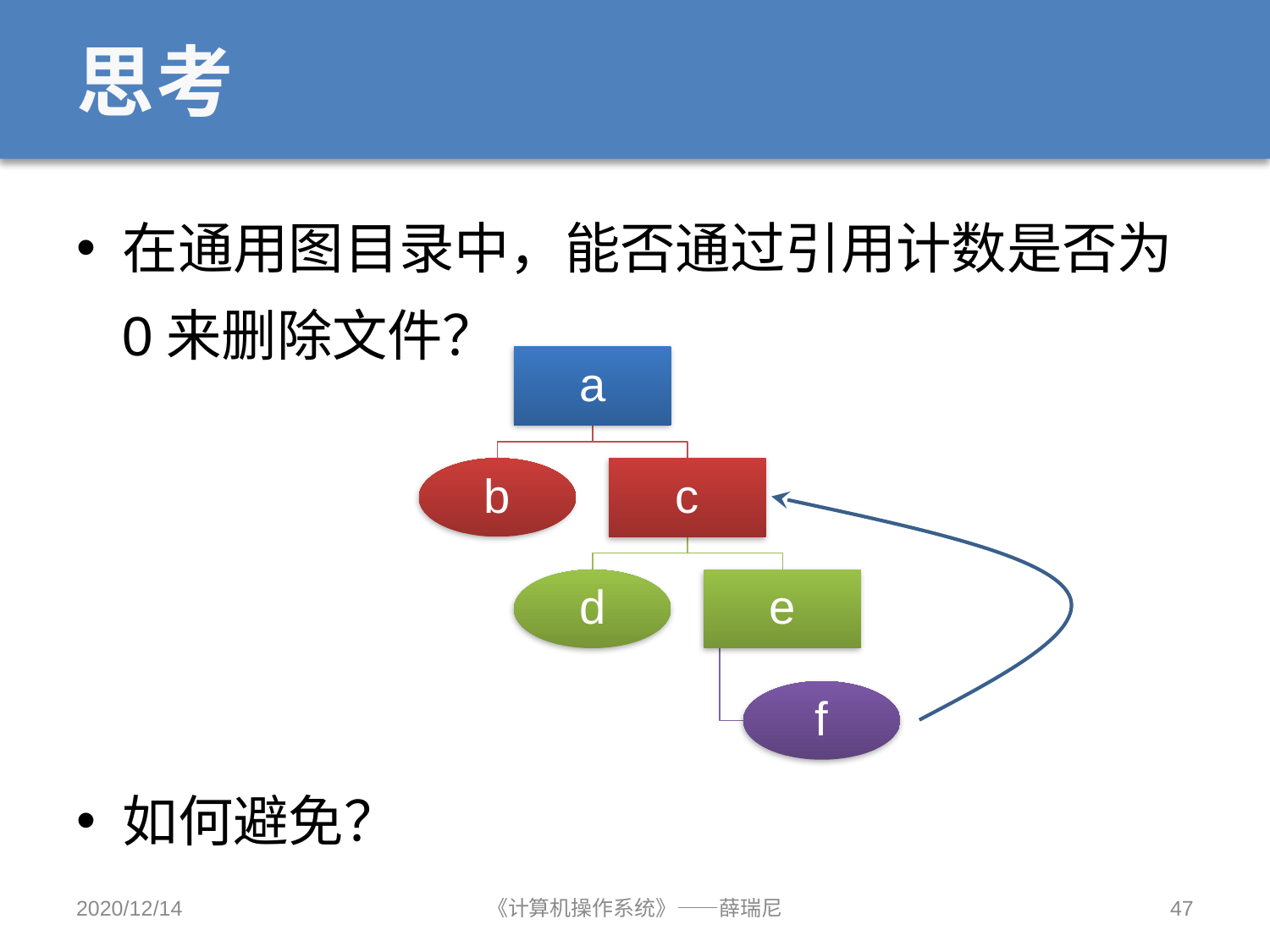

# 思考
在通用图目录中，能否通过引用计数是否为0来删除文件？

如何避免？

a
b
c
d
e
f

2020/12/14
《计算机操作系统》——薛瑞尼
47